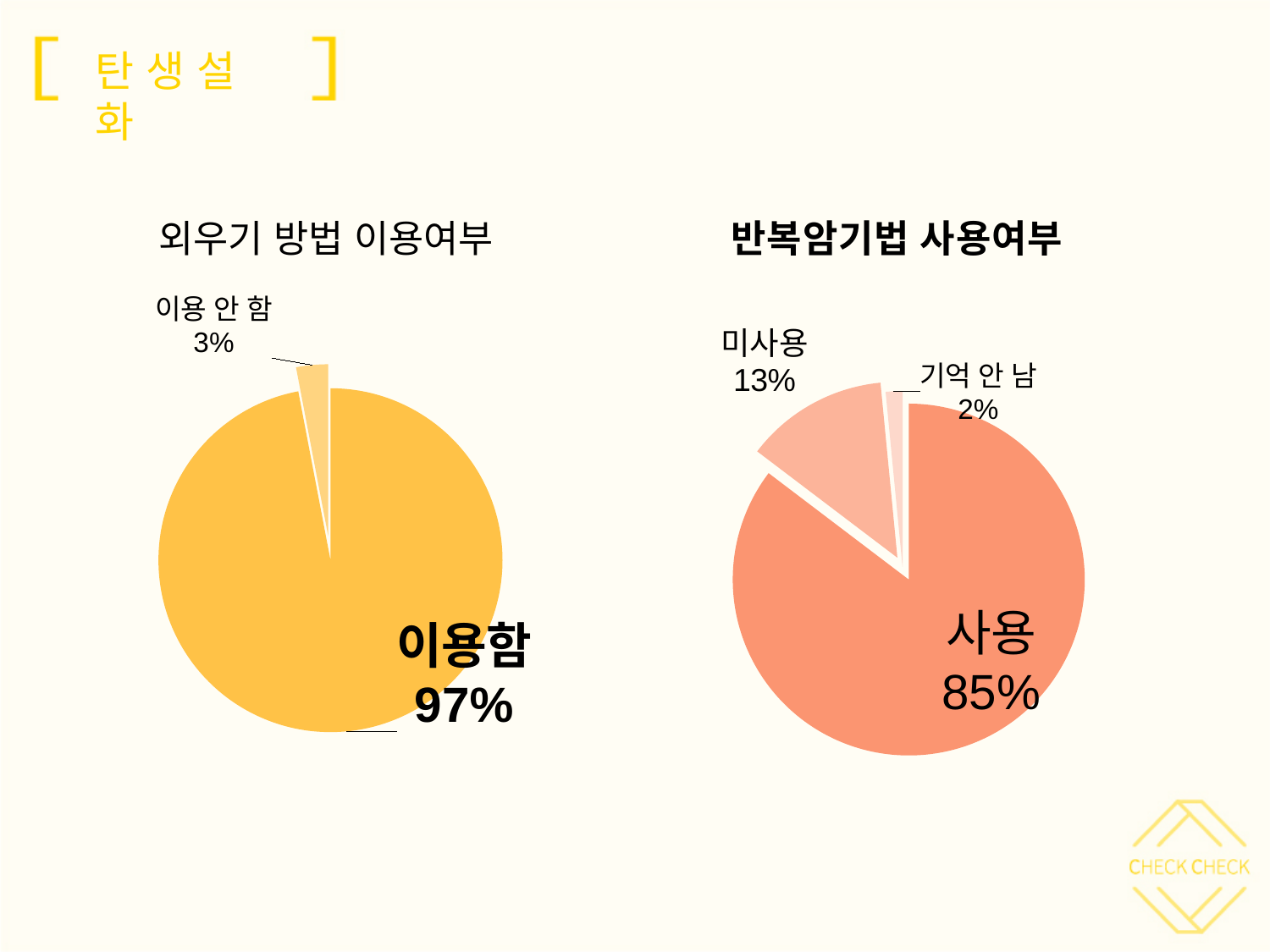

탄 생 설 화

### Chart: 반복암기법 사용여부

| Category | 반복암기법 사용여부 |
|---|---|
| 사용 | 78.0 |
| 미사용 | 12.0 |
| 기억이 나지 않음 | 1.4 |
외우기 방법 이용여부

### Chart

| Category | 공부시 외우기방법 이용 여부 |
|---|---|
| 예 | 97.0 |
| 아니요 | 3.0 |